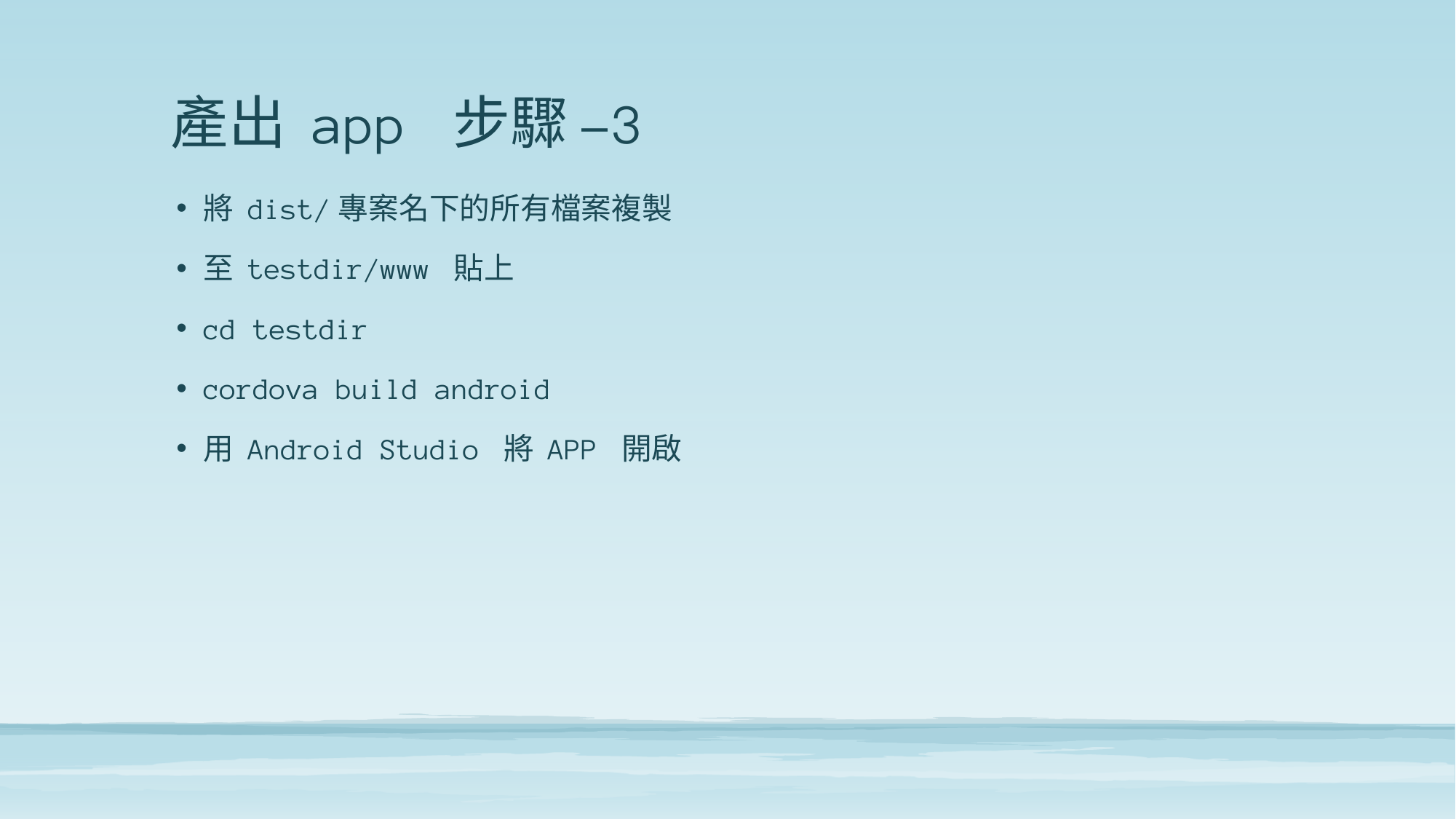

# 產出 app 步驟-3
將 dist/專案名下的所有檔案複製
至 testdir/www 貼上
cd testdir
cordova build android
用 Android Studio 將 APP 開啟